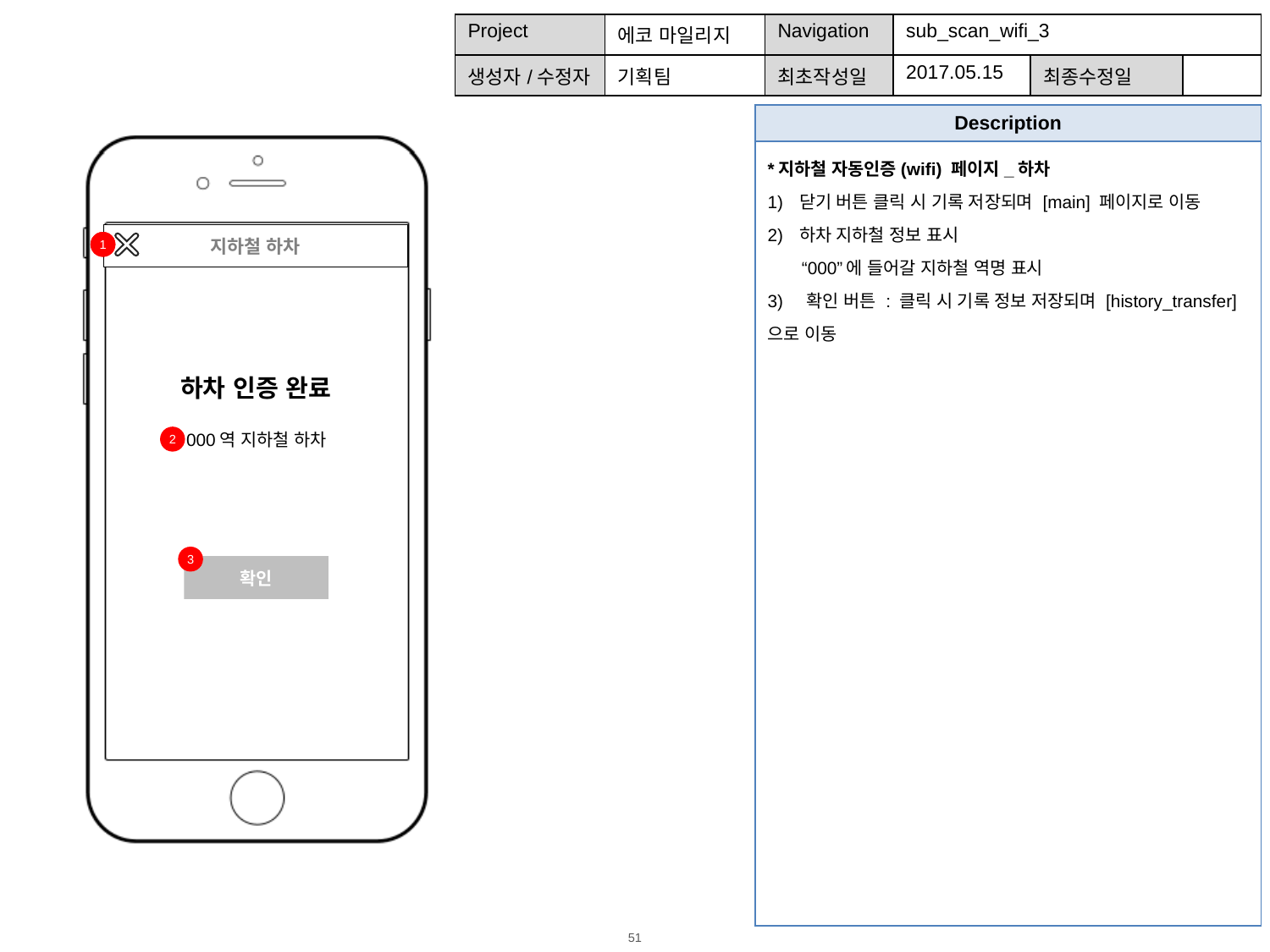

| Project | 에코 마일리지 | Navigation | sub\_scan\_wifi\_3 |  |  |
| --- | --- | --- | --- | --- | --- |
| 생성자/수정자 | 기획팀 | 최초작성일 | 2017.05.15 | 최종수정일 |  |
| Description |
| --- |
| \*지하철 자동인증(wifi) 페이지\_하차 닫기 버튼 클릭 시 기록 저장되며 [main] 페이지로 이동 하차 지하철 정보 표시 “000”에 들어갈 지하철 역명 표시 3) 확인 버튼 : 클릭 시 기록 정보 저장되며 [history\_transfer]으로 이동 |
                  지하철 하차
1
1

하차 인증 완료
000역 지하철 하차
2
3
확인